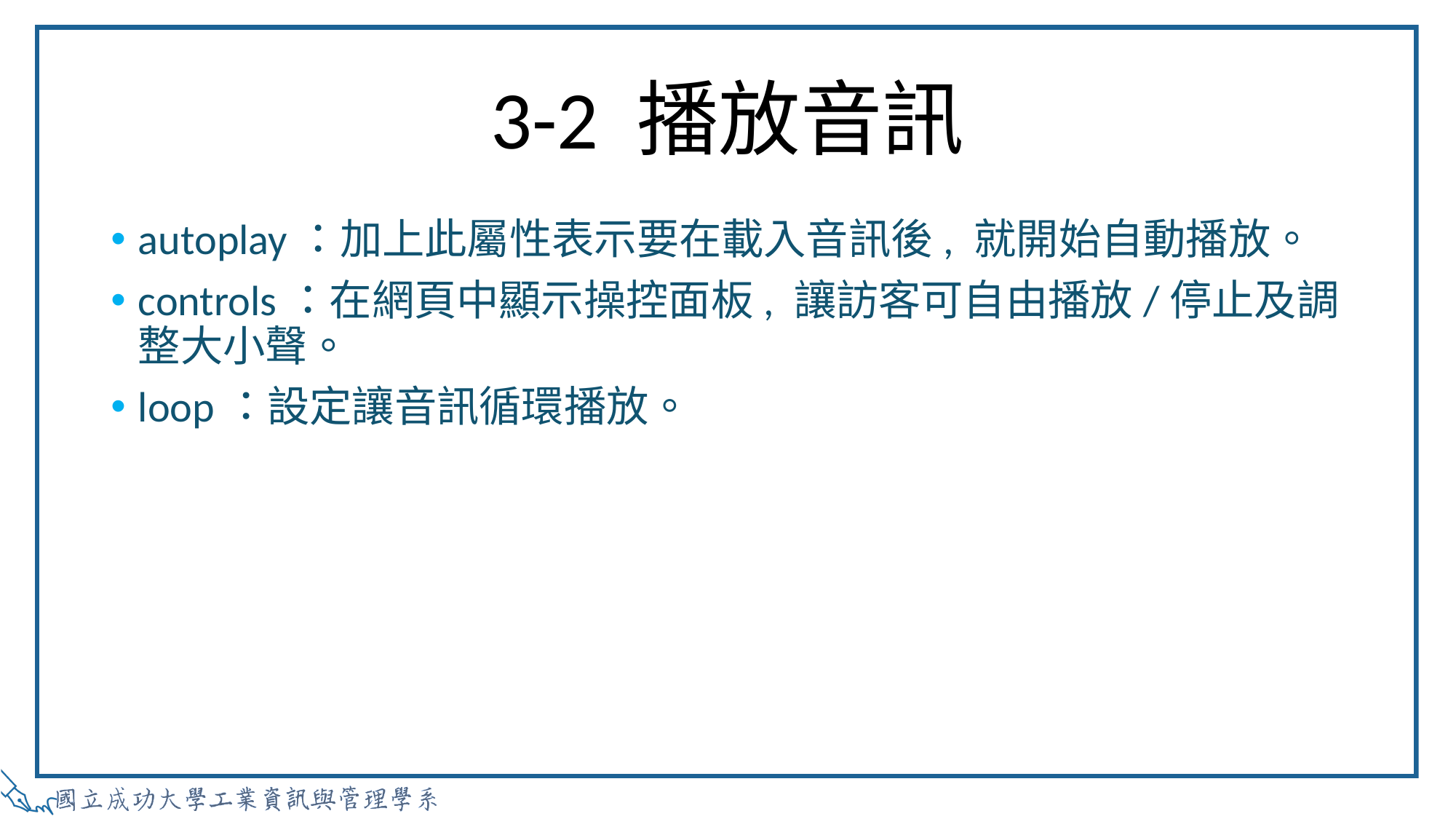

# 3-2 播放音訊
autoplay：加上此屬性表示要在載入音訊後, 就開始自動播放。
controls：在網頁中顯示操控面板, 讓訪客可自由播放/停止及調整大小聲。
loop：設定讓音訊循環播放。